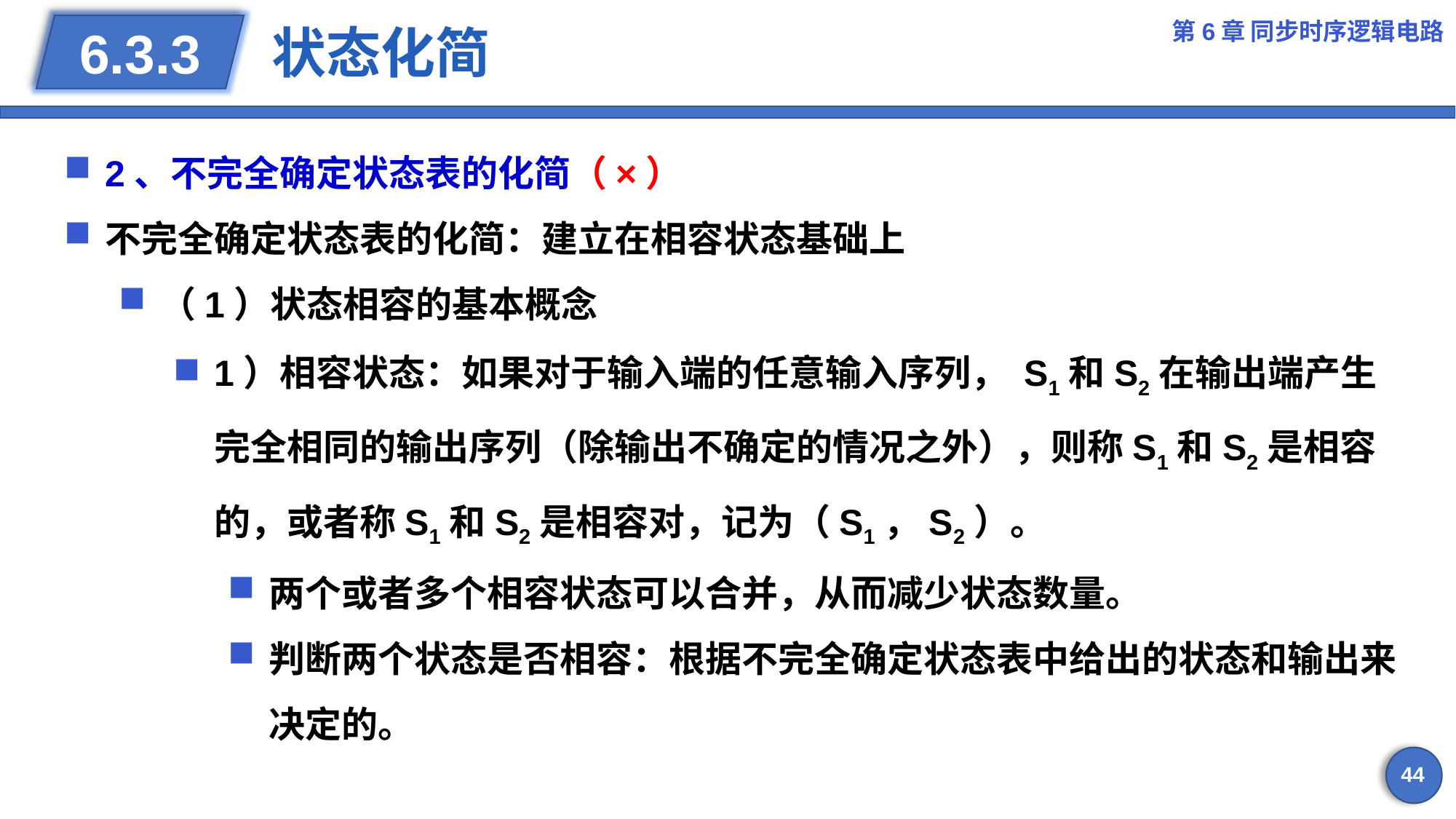

第6章 同步时序逻辑电路
# 状态化简
6.3.3
2、不完全确定状态表的化简（×）
不完全确定状态表的化简：建立在相容状态基础上
（1）状态相容的基本概念
1）相容状态：如果对于输入端的任意输入序列， S1和S2在输出端产生完全相同的输出序列（除输出不确定的情况之外），则称S1和S2是相容的，或者称S1和S2是相容对，记为（S1，S2）。
两个或者多个相容状态可以合并，从而减少状态数量。
判断两个状态是否相容：根据不完全确定状态表中给出的状态和输出来决定的。
44